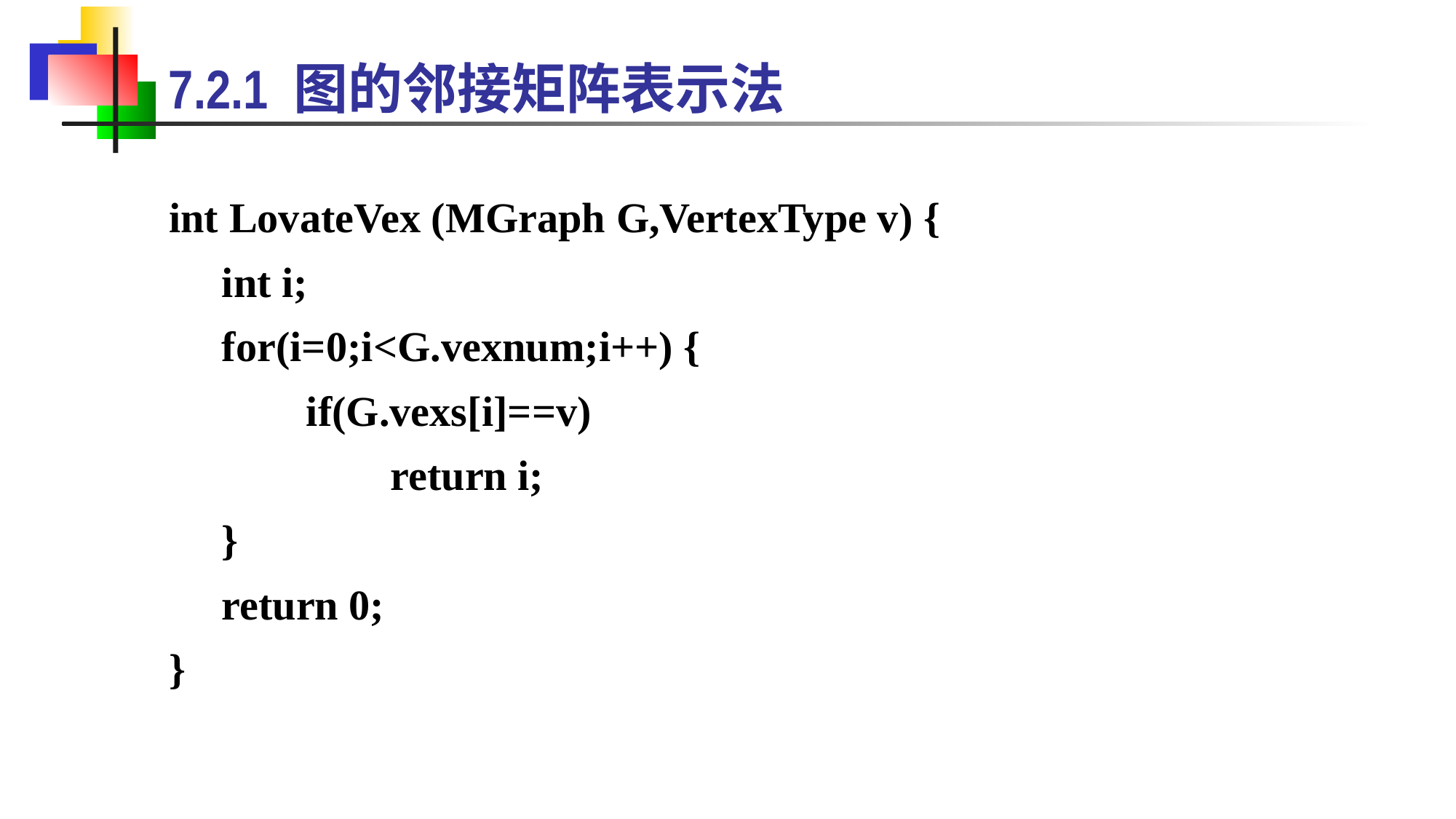

7.2.1 图的邻接矩阵表示法
int LovateVex (MGraph G,VertexType v) {
     int i;
     for(i=0;i<G.vexnum;i++) {
             if(G.vexs[i]==v)
                     return i;
     }
     return 0;
}